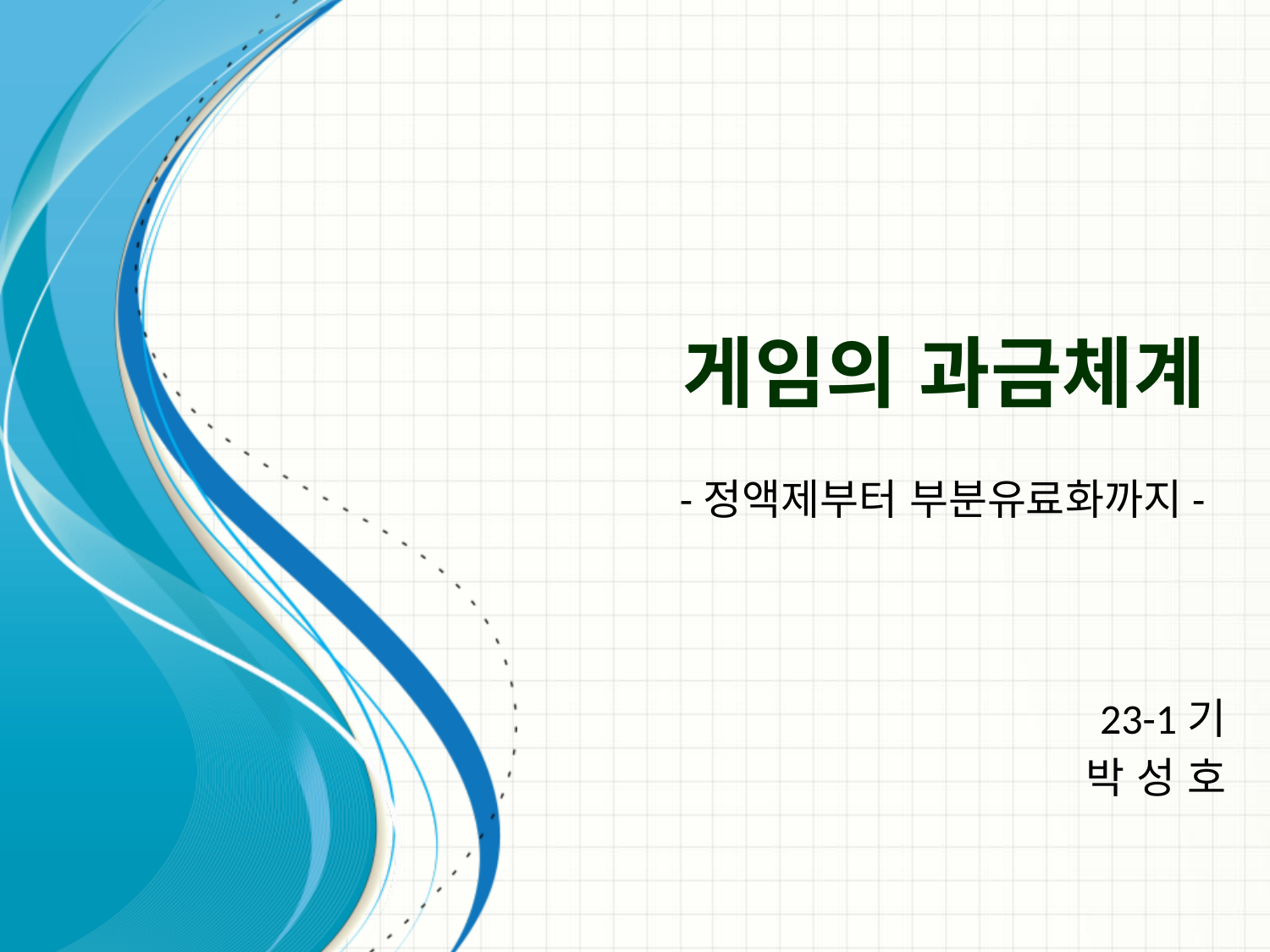

# 게임의 과금체계
-정액제부터 부분유료화까지-
23-1기
박 성 호